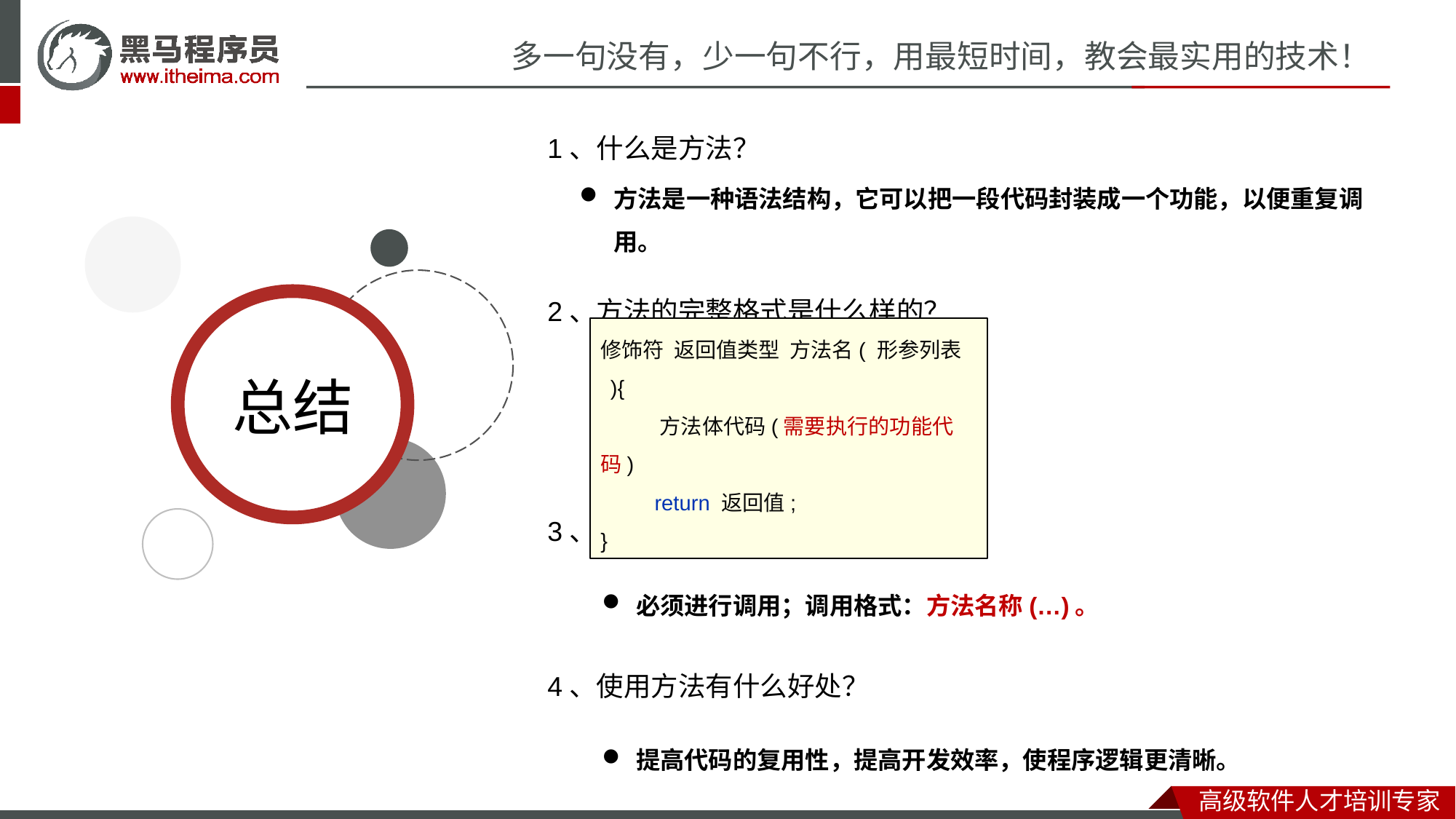

1、什么是方法？
方法是一种语法结构，它可以把一段代码封装成一个功能，以便重复调用。
2、方法的完整格式是什么样的？

修饰符  返回值类型  方法名( 形参列表 ){
         方法体代码(需要执行的功能代码)
         return 返回值;
}
3、方法要执行必须怎么办？
必须进行调用；调用格式：方法名称(…)。
4、使用方法有什么好处？
提高代码的复用性，提高开发效率，使程序逻辑更清晰。